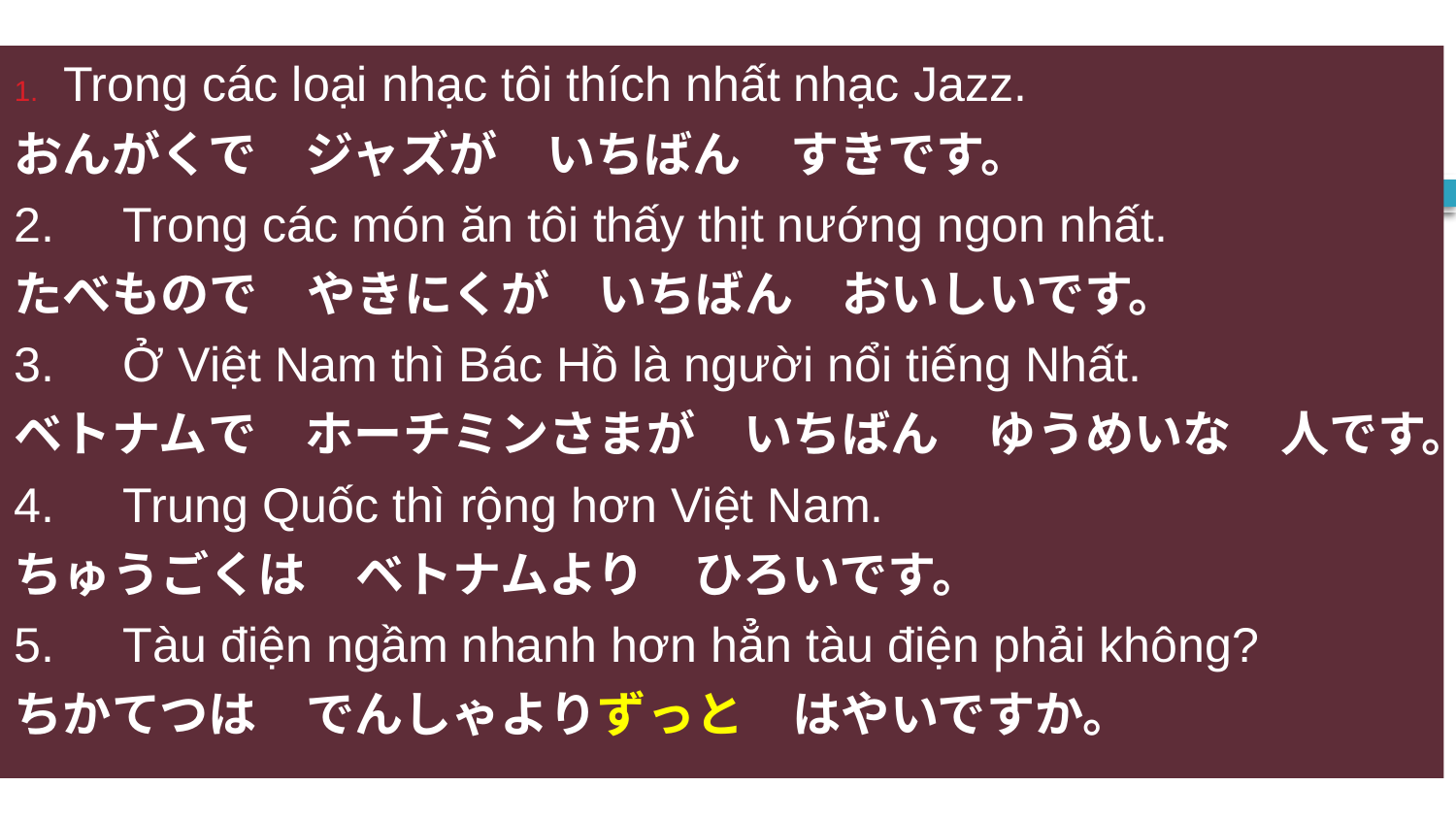

Trong các loại nhạc tôi thích nhất nhạc Jazz.
おんがくで　ジャズが　いちばん　すきです。
2.　Trong các món ăn tôi thấy thịt nướng ngon nhất.
たべもので　やきにくが　いちばん　おいしいです。
3.　Ở Việt Nam thì Bác Hồ là người nổi tiếng Nhất.
ベトナムで　ホーチミンさまが　いちばん　ゆうめいな　人です。
4.　Trung Quốc thì rộng hơn Việt Nam.
ちゅうごくは　ベトナムより　ひろいです。
5.　Tàu điện ngầm nhanh hơn hẳn tàu điện phải không?
ちかてつは　でんしゃよりずっと　はやいですか。